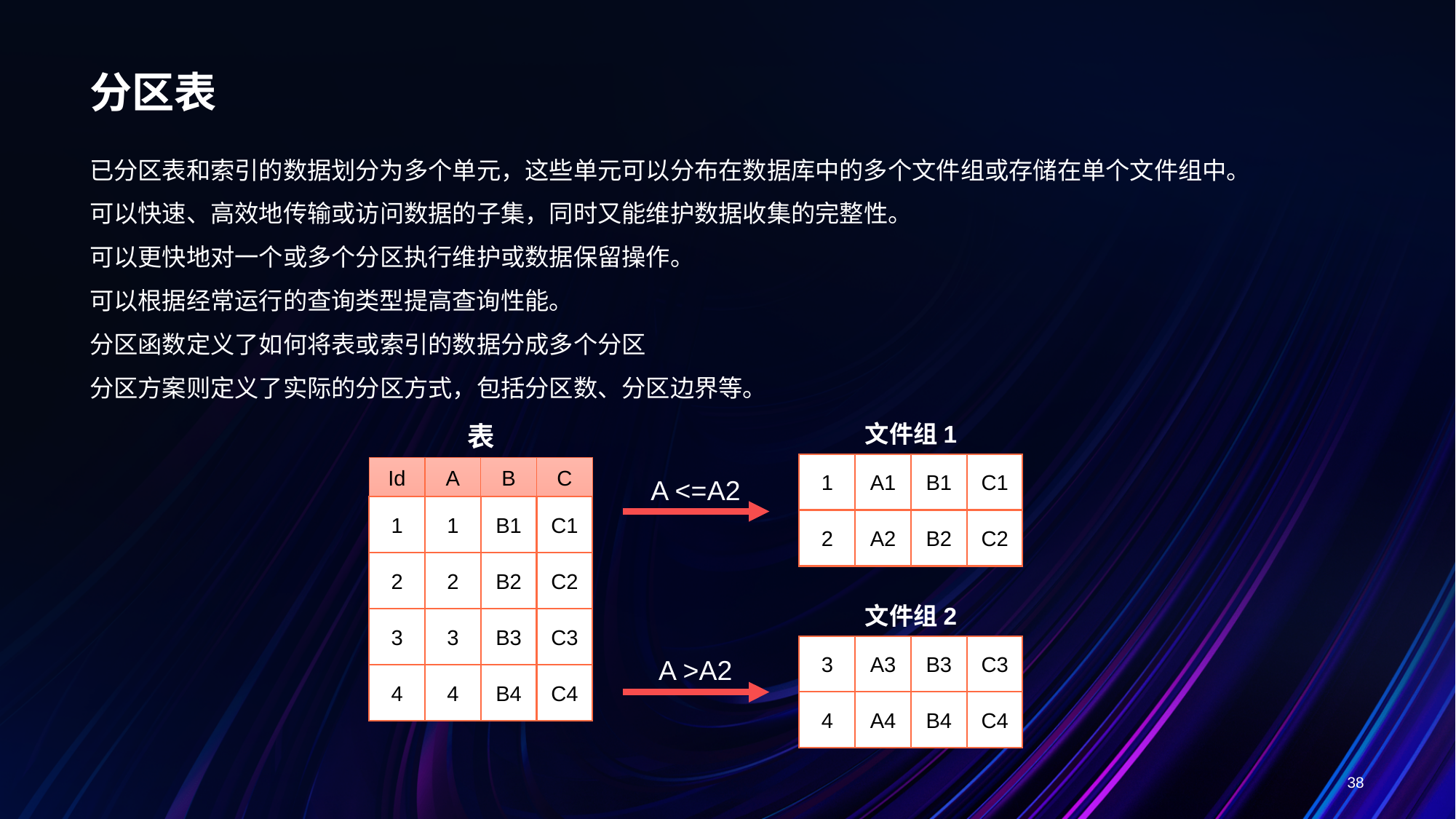

# 分区表
已分区表和索引的数据划分为多个单元，这些单元可以分布在数据库中的多个文件组或存储在单个文件组中。
可以快速、高效地传输或访问数据的子集，同时又能维护数据收集的完整性。
可以更快地对一个或多个分区执行维护或数据保留操作。
可以根据经常运行的查询类型提高查询性能。
分区函数定义了如何将表或索引的数据分成多个分区
分区方案则定义了实际的分区方式，包括分区数、分区边界等。
表
Id
A
B
C
1
1
B1
C1
2
2
B2
C2
3
3
B3
C3
4
4
B4
C4
文件组1
1
A1
B1
C1
2
A2
B2
C2
A <=A2
文件组2
3
A3
B3
C3
4
A4
B4
C4
A >A2
38